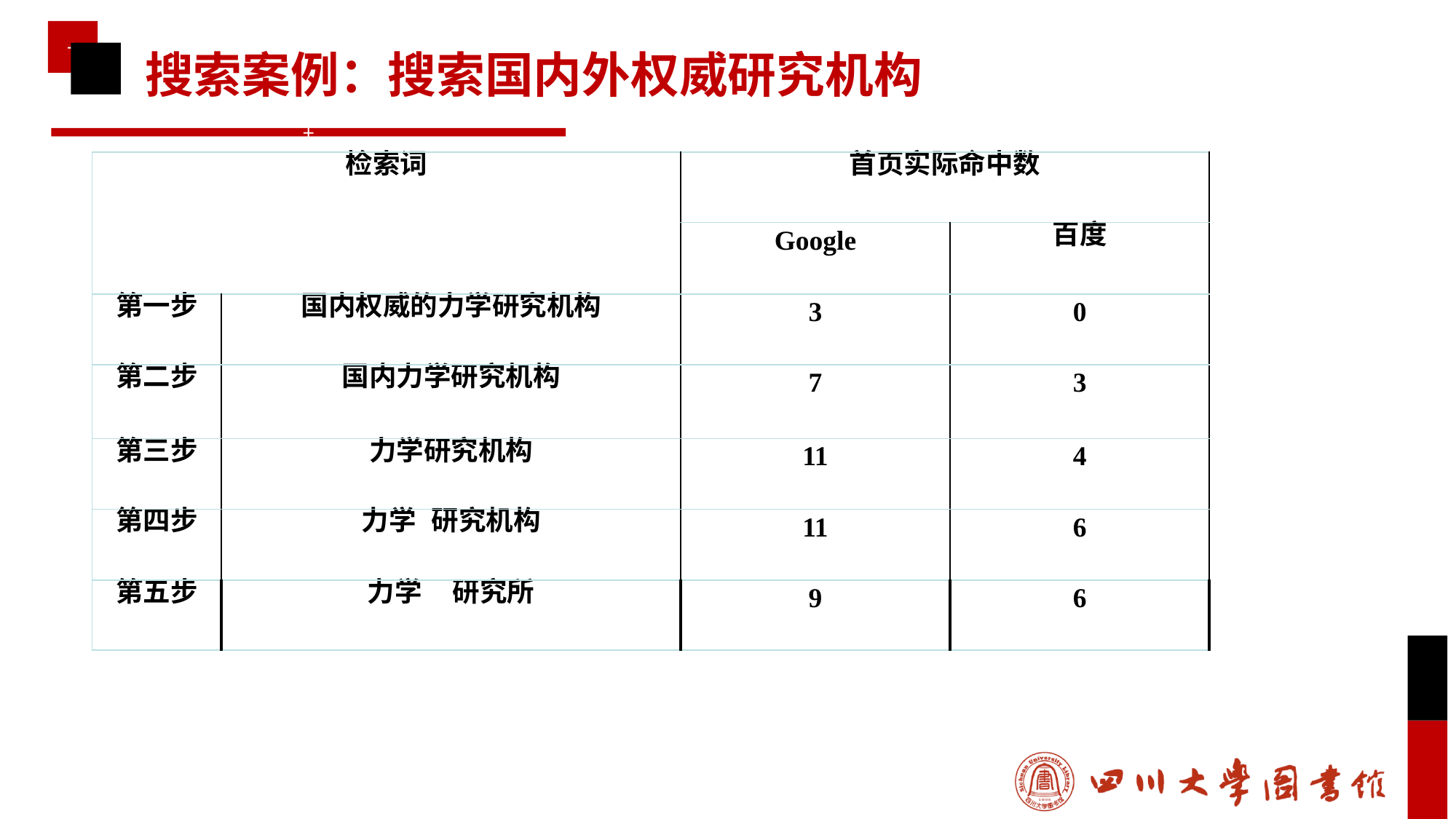

搜索案例：搜索国内外权威研究机构
| 检索词 |  | 首页实际命中数 |  |
| --- | --- | --- | --- |
|  |  | Google | 百度 |
| 第一步 | 国内权威的力学研究机构 | 3 | 0 |
| 第二步 | 国内力学研究机构 | 7 | 3 |
| 第三步 | 力学研究机构 | 11 | 4 |
| 第四步 | 力学 研究机构 | 11 | 6 |
| 第五步 | 力学 研究所 | 9 | 6 |